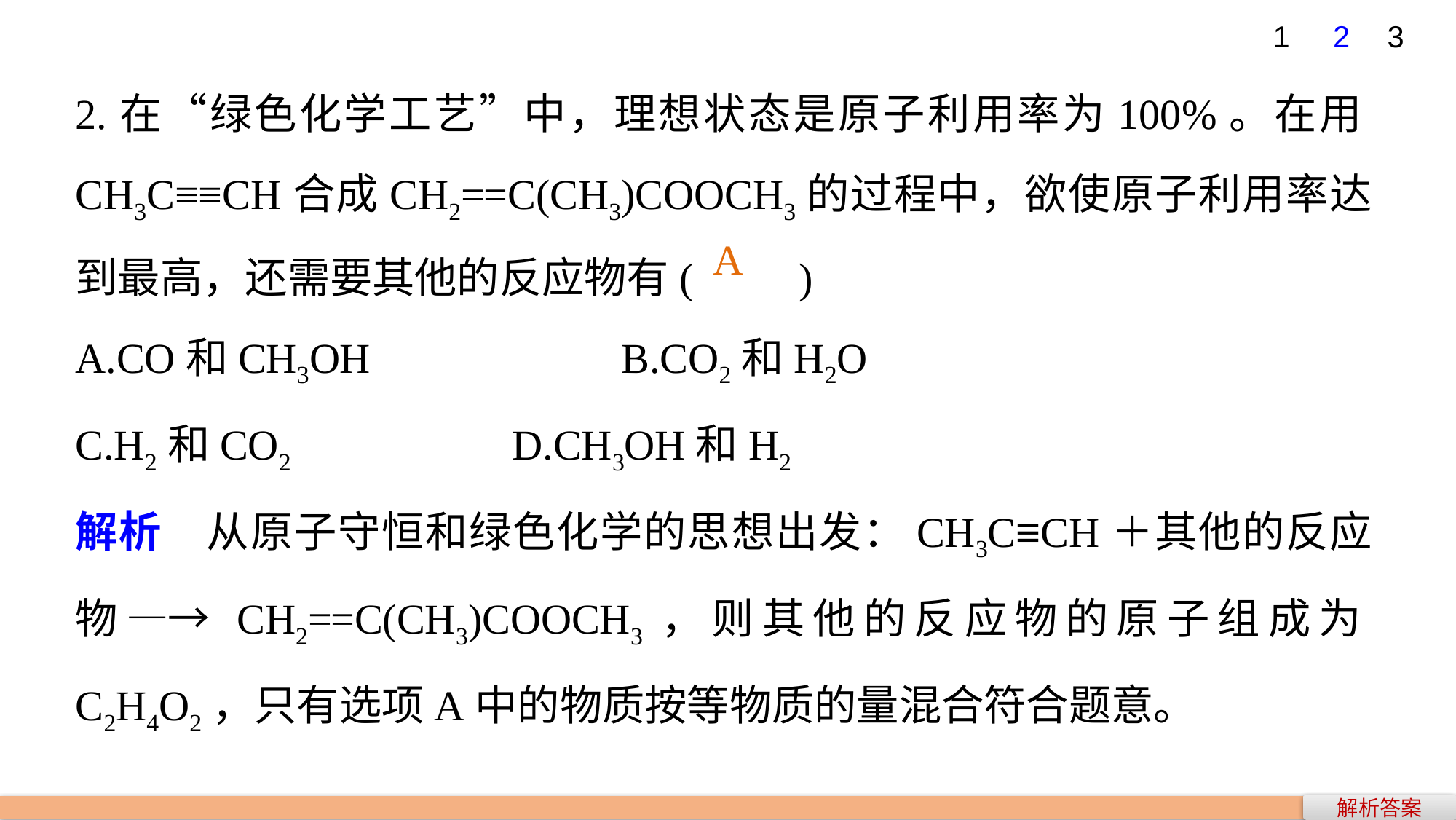

1
2
3
2.在“绿色化学工艺”中，理想状态是原子利用率为100%。在用CH3C≡≡CH合成CH2==C(CH3)COOCH3的过程中，欲使原子利用率达到最高，还需要其他的反应物有(　　)
A.CO和CH3OH			B.CO2和H2O
C.H2和CO2			D.CH3OH和H2
解析　从原子守恒和绿色化学的思想出发：CH3C≡CH＋其他的反应物―→ CH2==C(CH3)COOCH3，则其他的反应物的原子组成为C2H4O2，只有选项A中的物质按等物质的量混合符合题意。
A
解析答案